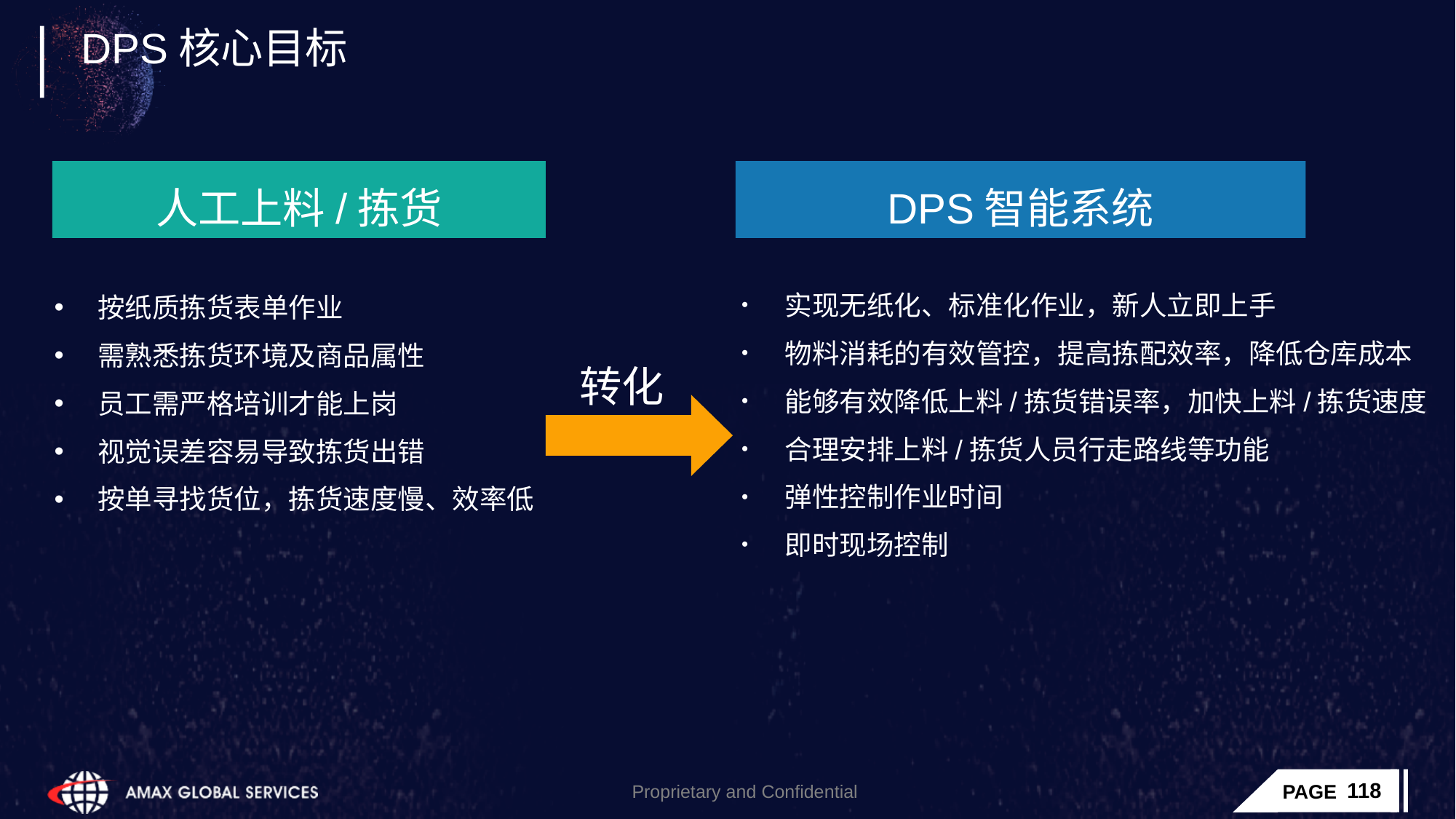

# DPS核心目标
人工上料/拣货
DPS智能系统
实现无纸化、标准化作业，新人立即上手
物料消耗的有效管控，提高拣配效率，降低仓库成本
能够有效降低上料/拣货错误率，加快上料/拣货速度
合理安排上料/拣货人员行走路线等功能
弹性控制作业时间
即时现场控制

按纸质拣货表单作业
需熟悉拣货环境及商品属性
员工需严格培训才能上岗
视觉误差容易导致拣货出错
按单寻找货位，拣货速度慢、效率低
转化